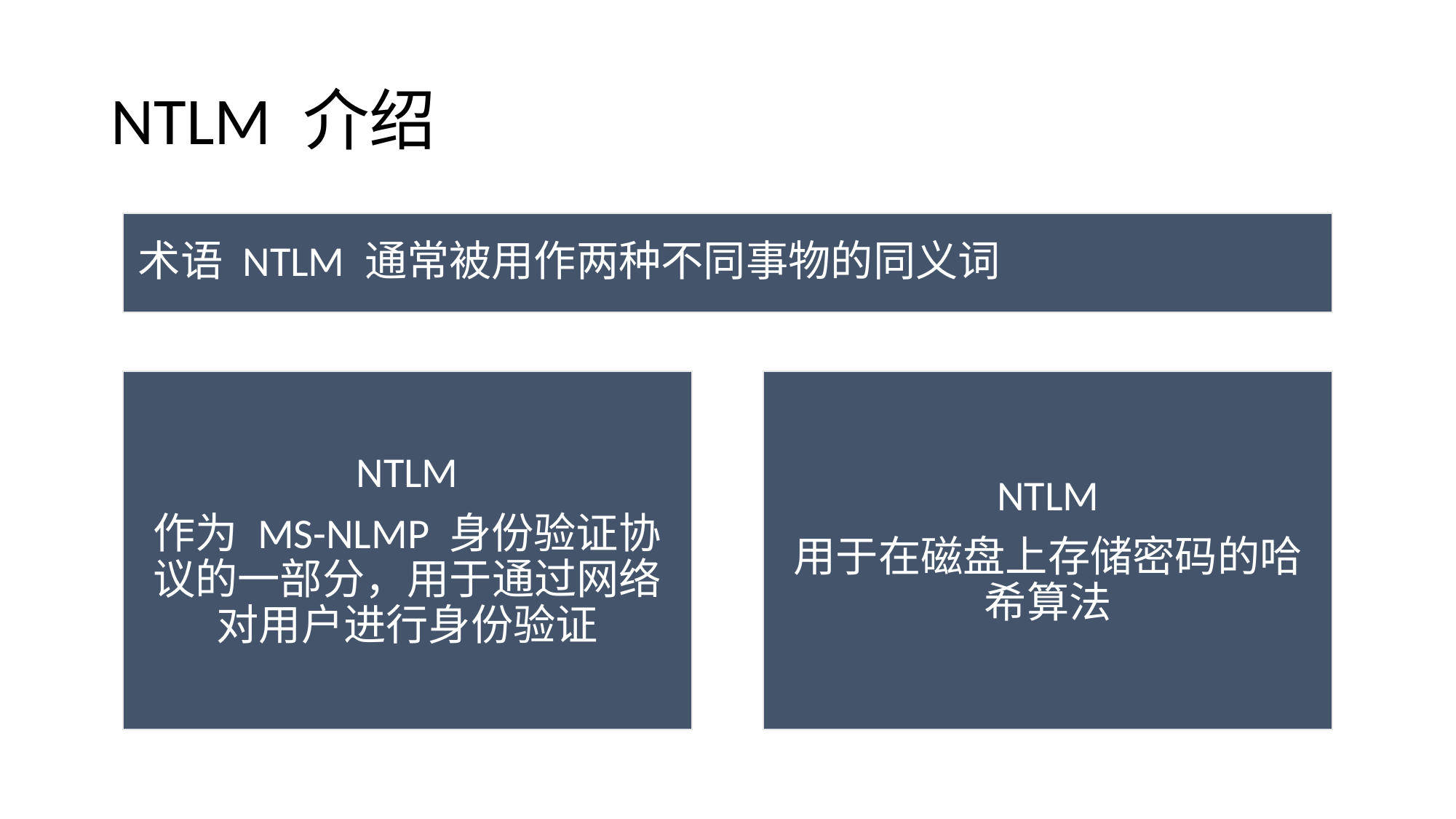

# NTLM 介绍
术语 NTLM 通常被用作两种不同事物的同义词
NTLM
作为 MS-NLMP 身份验证协议的一部分，用于通过网络对用户进行身份验证
NTLM
用于在磁盘上存储密码的哈希算法